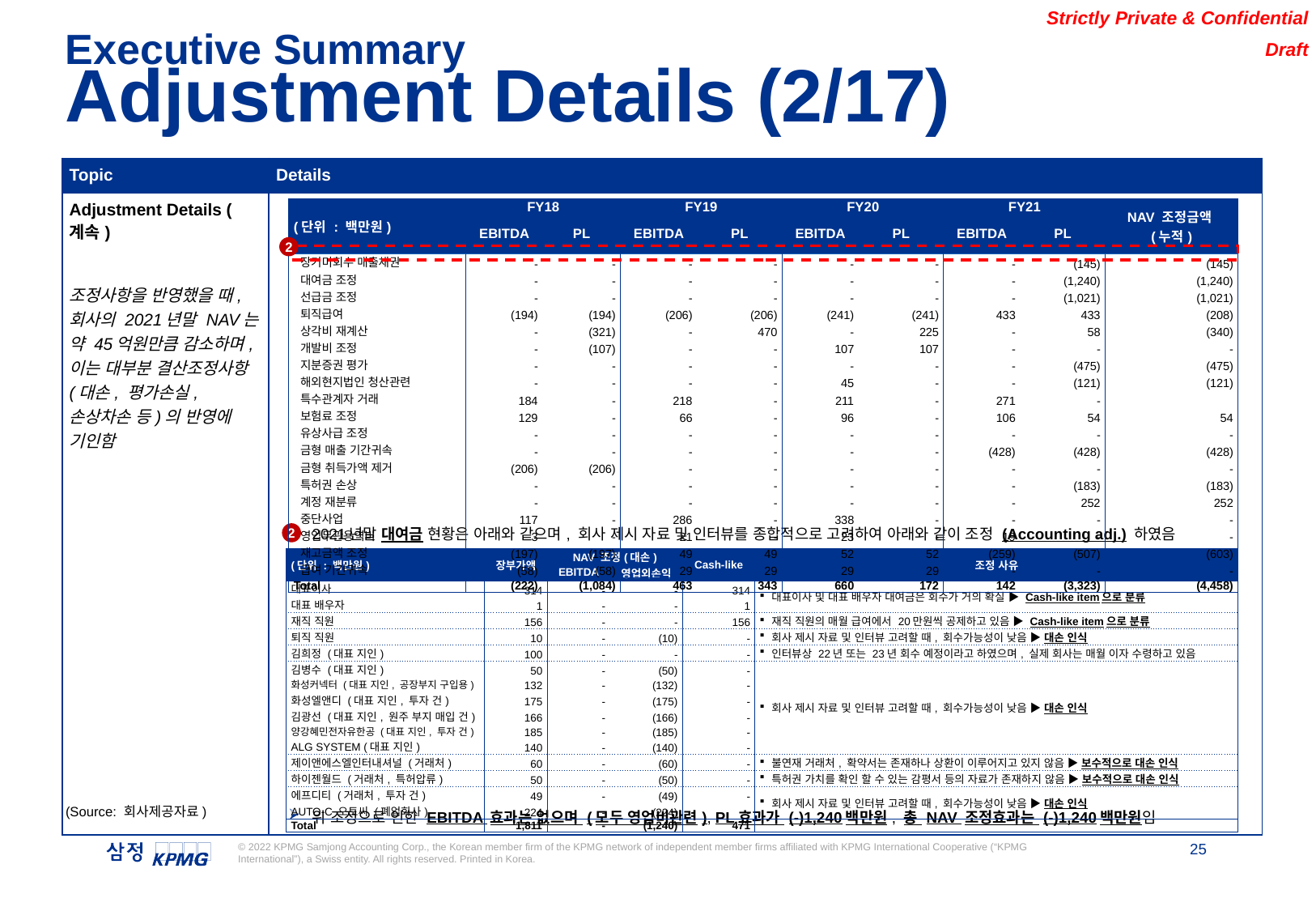

Executive Summary
Adjustment Details (2/17)
| Topic | Details |
| --- | --- |
| Adjustment Details (계속) 조정사항을 반영했을 때, 회사의 2021년말 NAV는 약 45억원만큼 감소하며, 이는 대부분 결산조정사항(대손, 평가손실, 손상차손 등)의 반영에 기인함 | 2021년말 대여금 현황은 아래와 같으며, 회사 제시 자료 및 인터뷰를 종합적으로 고려하여 아래와 같이 조정 (Accounting adj.) 하였음 위 조정으로 인한 EBITDA 효과는 없으며 (모두 영업비관련), PL효과가 (-)1,240백만원, 총 NAV 조정효과는 (-)1,240백만원임 |
| (단위 : 백만원) | FY18 |  | FY19 |  | FY20 |  | FY21 |  | NAV 조정금액 (누적) |
| --- | --- | --- | --- | --- | --- | --- | --- | --- | --- |
|  | EBITDA | PL | EBITDA | PL | EBITDA | PL | EBITDA | PL |  |
| 장기미회수 매출채권 | - | - | - | - | - | - | - | (145) | (145) |
| 대여금 조정 | - | - | - | - | - | - | - | (1,240) | (1,240) |
| 선급금 조정 | - | - | - | - | - | - | - | (1,021) | (1,021) |
| 퇴직급여 | (194) | (194) | (206) | (206) | (241) | (241) | 433 | 433 | (208) |
| 상각비 재계산 | - | (321) | - | 470 | - | 225 | - | 58 | (340) |
| 개발비 조정 | - | (107) | - | - | 107 | 107 | - | - | - |
| 지분증권 평가 | - | - | - | - | - | - | - | (475) | (475) |
| 해외현지법인 청산관련 | - | - | - | - | 45 | - | - | (121) | (121) |
| 특수관계자 거래 | 184 | - | 218 | - | 211 | - | 271 | - |  |
| 보험료 조정 | 129 | - | 66 | - | 96 | - | 106 | 54 | 54 |
| 유상사급 조정 | - | - | - | - | - | - | - | - | - |
| 금형 매출 기간귀속 | - | - | - | - | - | - | (428) | (428) | (428) |
| 금형 취득가액 제거 | (206) | (206) | - | - | - | - | - | - | - |
| 특허권 손상 | - | - | - | - | - | - | - | (183) | (183) |
| 계정 재분류 | - | - | - | - | - | - | - | 252 | 252 |
| 중단사업 | 117 | - | 286 | - | 338 | - | - | - | - |
| 영업무관용역비 | 3 | - | 21 | - | 23 | - | 19 | - | - |
| 재고금액 조정 | (197) | (197) | 49 | 49 | 52 | 52 | (259) | (507) | (603) |
| 급여 기간귀속 | (58) | (58) | 29 | 29 | 29 | 29 | - | - | - |
| Total | (222) | (1,084) | 463 | 343 | 660 | 172 | 142 | (3,323) | (4,458) |
2

2
| (단위 : 백만원) | 장부가액 | NAV 조정(대손) |  | Cash-like | 조정 사유 |
| --- | --- | --- | --- | --- | --- |
|  |  | EBITDA | 영업외손익 |  |  |
| 대표이사 | 314 | - | - | 314 | 대표이사 및 대표 배우자 대여금은 회수가 거의 확실 ▶ Cash-like item으로 분류 |
| 대표 배우자 | 1 | - | - | 1 |  |
| 재직 직원 | 156 | - | - | 156 | 재직 직원의 매월 급여에서 20만원씩 공제하고 있음 ▶ Cash-like item으로 분류 |
| 퇴직 직원 | 10 | - | (10) | - | 회사 제시 자료 및 인터뷰 고려할 때, 회수가능성이 낮음 ▶ 대손 인식 |
| 김희정 (대표 지인) | 100 | - | - | - | 인터뷰상 22년 또는 23년 회수 예정이라고 하였으며, 실제 회사는 매월 이자 수령하고 있음 |
| 김병수 (대표 지인) | 50 | - | (50) | - | 회사 제시 자료 및 인터뷰 고려할 때, 회수가능성이 낮음 ▶ 대손 인식 |
| 화성커넥터 (대표 지인, 공장부지 구입용) | 132 | - | (132) | - |  |
| 화성엘앤디 (대표 지인, 투자 건) | 175 | - | (175) | - |  |
| 김광선 (대표 지인, 원주 부지 매입 건) | 166 | - | (166) | - |  |
| 양강혜민전자유한공 (대표 지인, 투자 건) | 185 | - | (185) | - |  |
| ALG SYSTEM (대표 지인) | 140 | - | (140) | - |  |
| 제이앤에스엘인터내셔널 (거래처) | 60 | - | (60) | - | 불연재 거래처, 확약서는 존재하나 상환이 이루어지고 있지 않음 ▶ 보수적으로 대손 인식 |
| 하이젠월드 (거래처, 특허압류) | 50 | - | (50) | - | 특허권 가치를 확인 할 수 있는 감평서 등의 자료가 존재하지 않음 ▶ 보수적으로 대손 인식 |
| 에프디티 (거래처, 투자 건) | 49 | - | (49) | - | 회사 제시 자료 및 인터뷰 고려할 때, 회수가능성이 낮음 ▶ 대손 인식 |
| AUTO-C 오토씨 (폐업회사) | 224 | - | (224) | - |  |
| Total | 1,811 | - | (1,240) | 471 |  |
(Source: 회사제공자료)